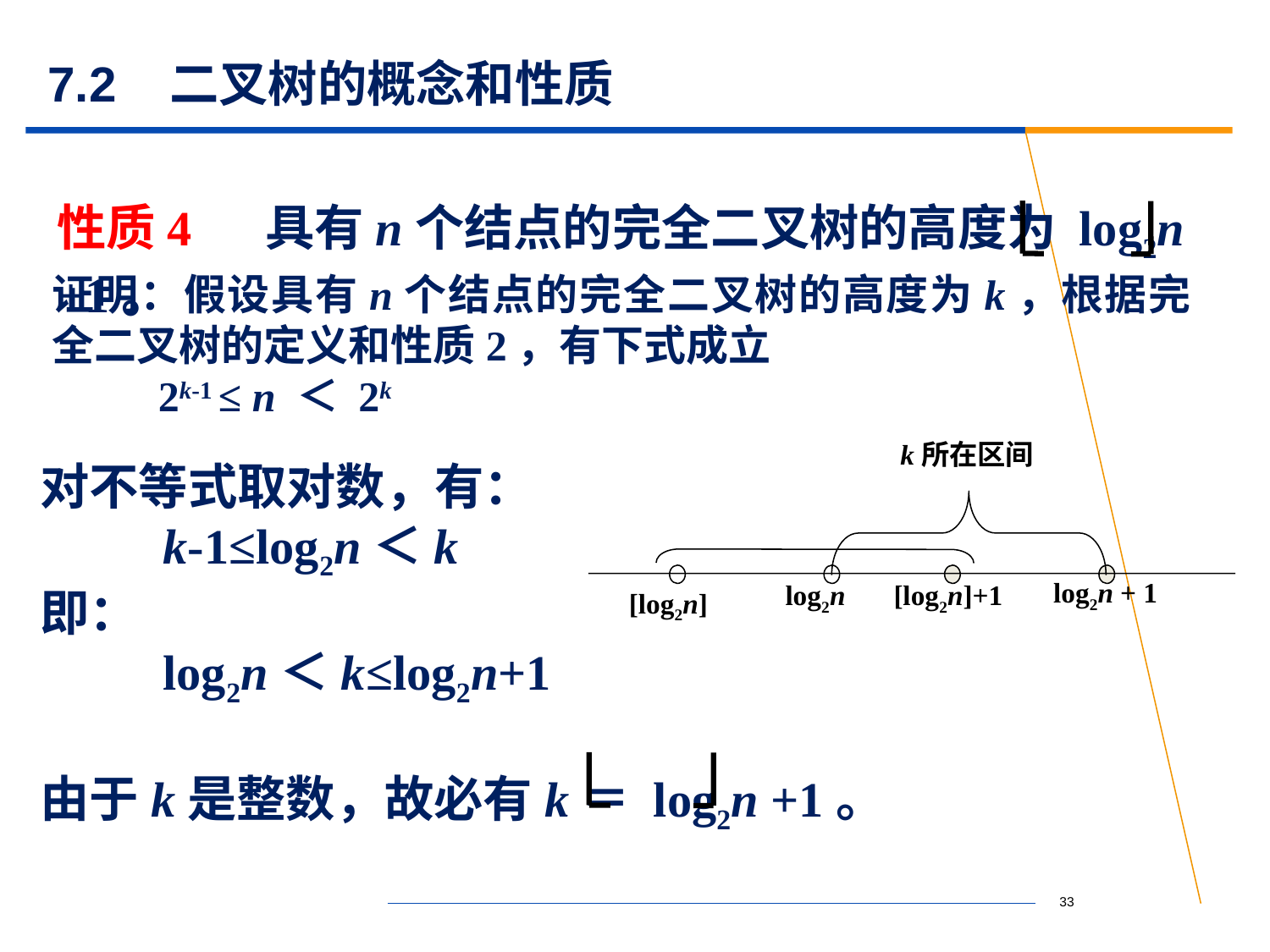

# 7.2   二叉树的概念和性质
性质4     具有n个结点的完全二叉树的高度为 log2n  +1。

证明：假设具有n个结点的完全二叉树的高度为k，根据完全二叉树的定义和性质2，有下式成立
          2k-1 ≤ n ＜ 2k

k所在区间

log2n + 1
log2n
[log2n]+1
[log2n]

对不等式取对数，有：
          k-1≤log2n＜k
即：
          log2n＜k≤log2n+1

由于k是整数，故必有k＝ log2n +1。